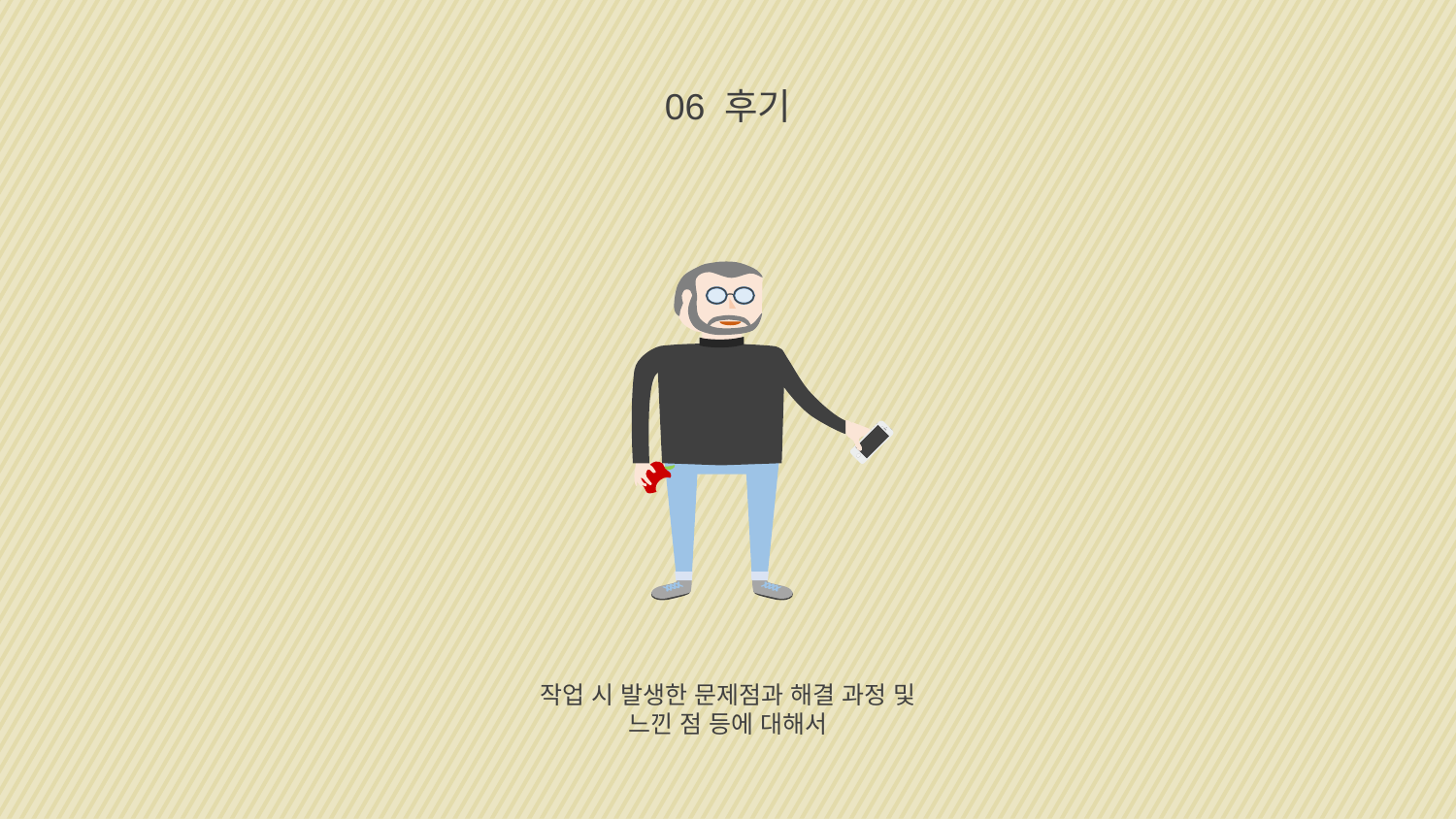

06 후기

작업 시 발생한 문제점과 해결 과정 및
느낀 점 등에 대해서